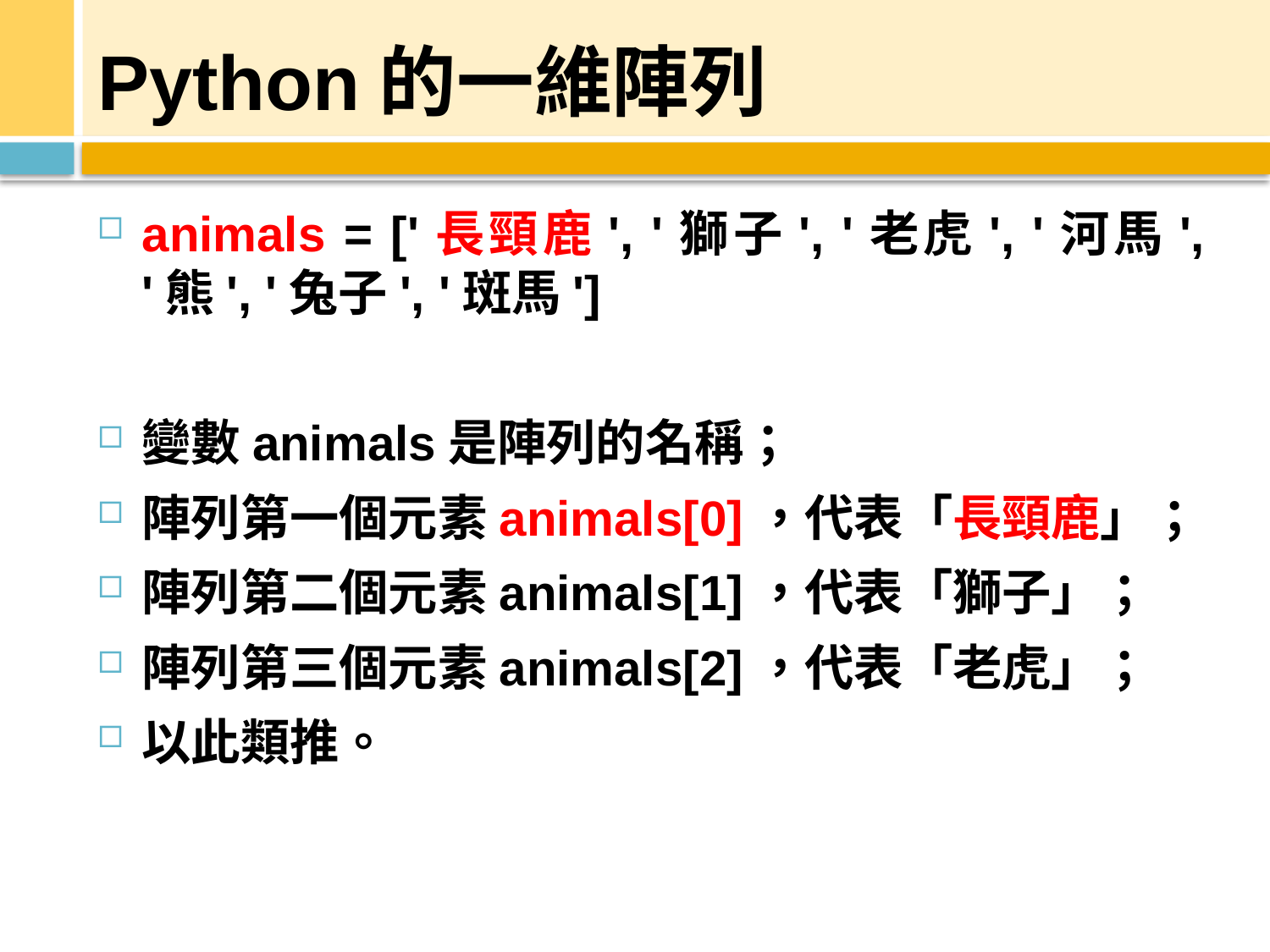

# Python的一維陣列
animals = ['長頸鹿', '獅子', '老虎', '河馬', '熊', '兔子', '斑馬']

變數animals是陣列的名稱；
陣列第一個元素animals[0]，代表「長頸鹿」；
陣列第二個元素animals[1]，代表「獅子」；
陣列第三個元素animals[2]，代表「老虎」；
以此類推。